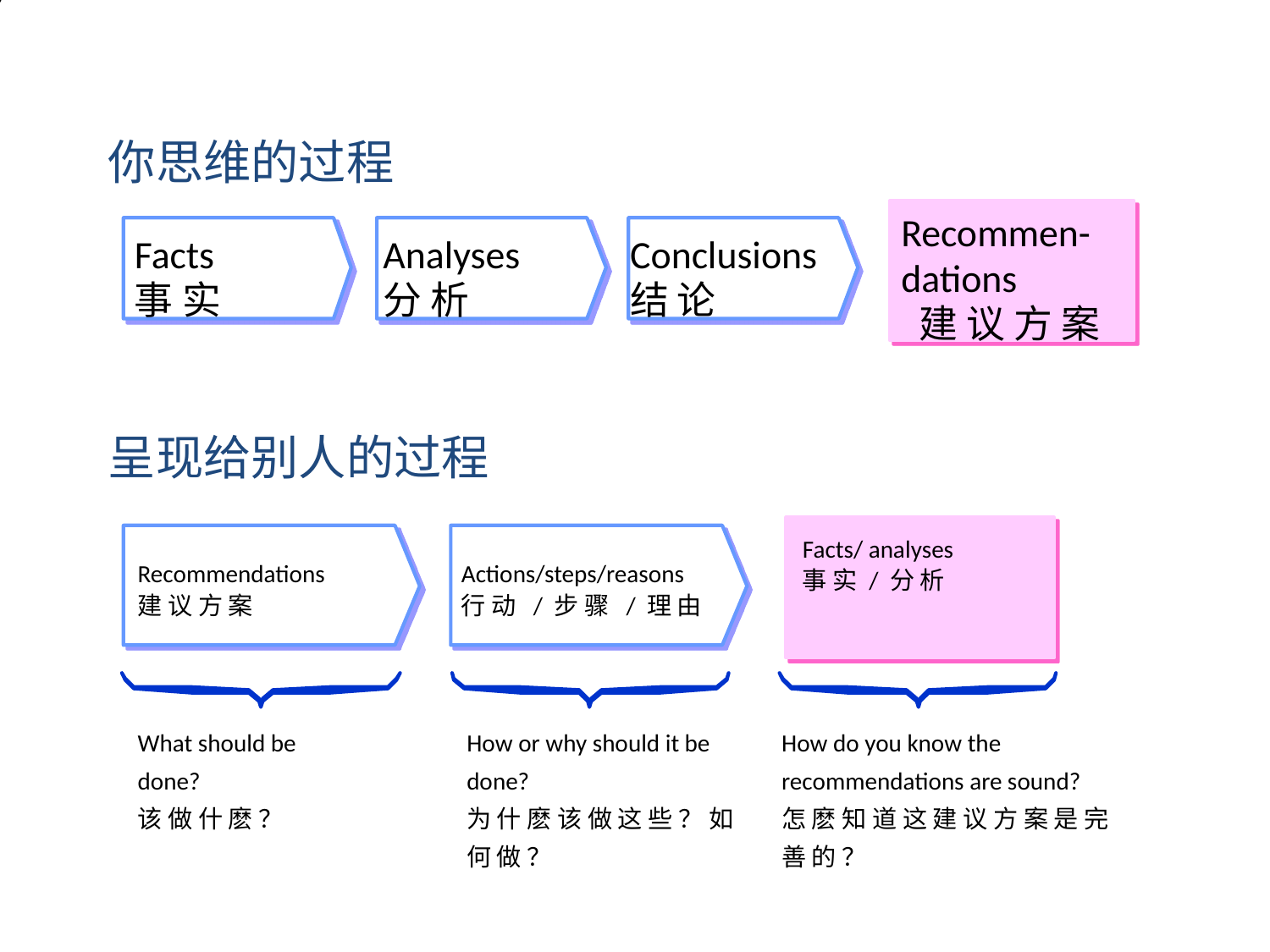

你思维的过程

Recommen- dations
 建 议 方 案

Facts
事 实

Analyses
分 析

Conclusions
结 论
呈现给别人的过程

Facts/ analyses
事 实 / 分 析

Recommendations
建 议 方 案

Actions/steps/reasons
行 动  / 步 骤  / 理 由

What should be done?
该 做 什 麽 ？
How or why should it be done?
为 什 麽 该 做 这 些 ？ 如 何 做 ？
How do you know the recommendations are sound?
怎 麽 知 道 这 建 议 方 案 是 完 善 的 ？